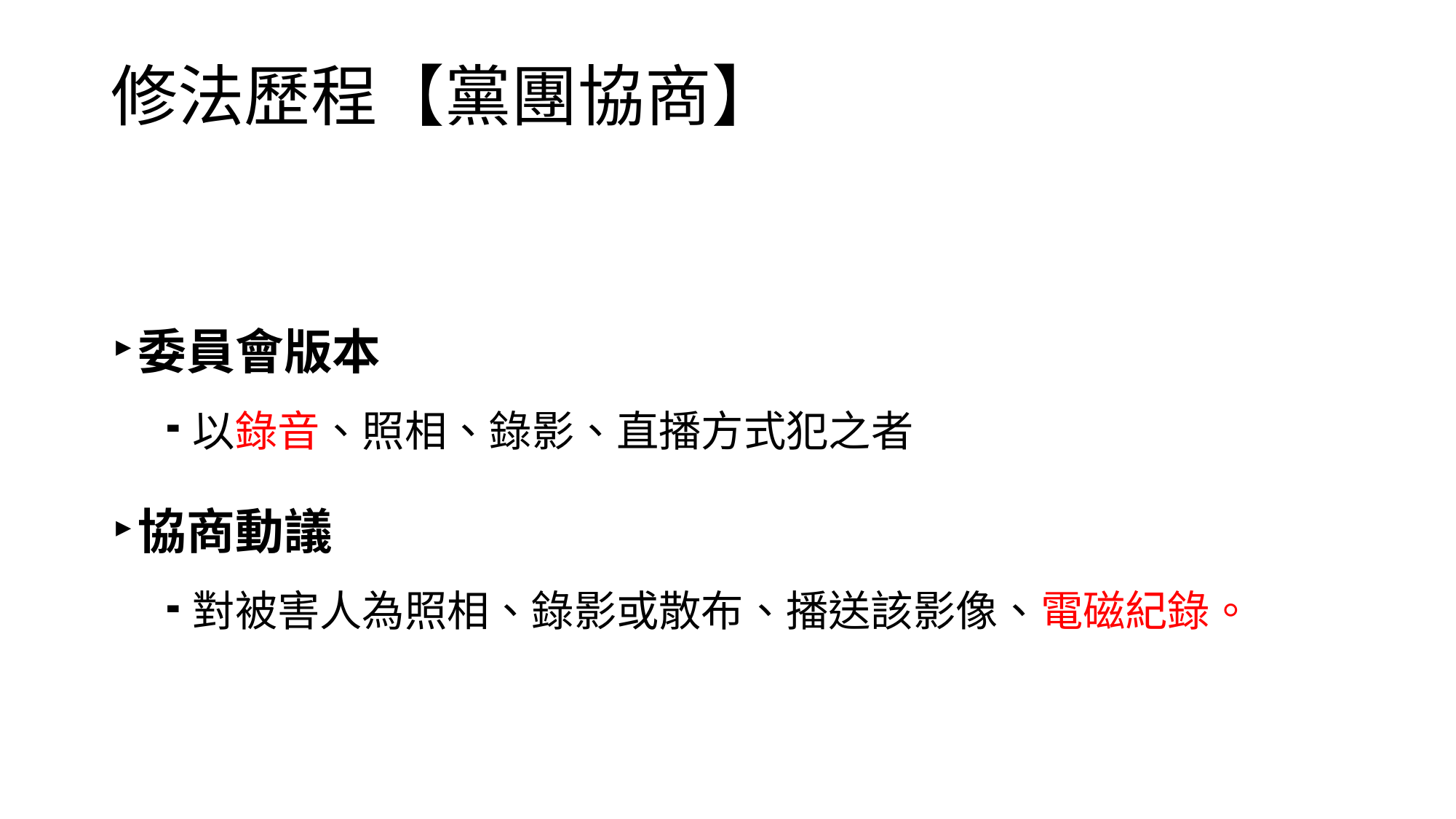

# 修法歷程【黨團協商】
委員會版本
以錄音、照相、錄影、直播方式犯之者
協商動議
對被害人為照相、錄影或散布、播送該影像、電磁紀錄。